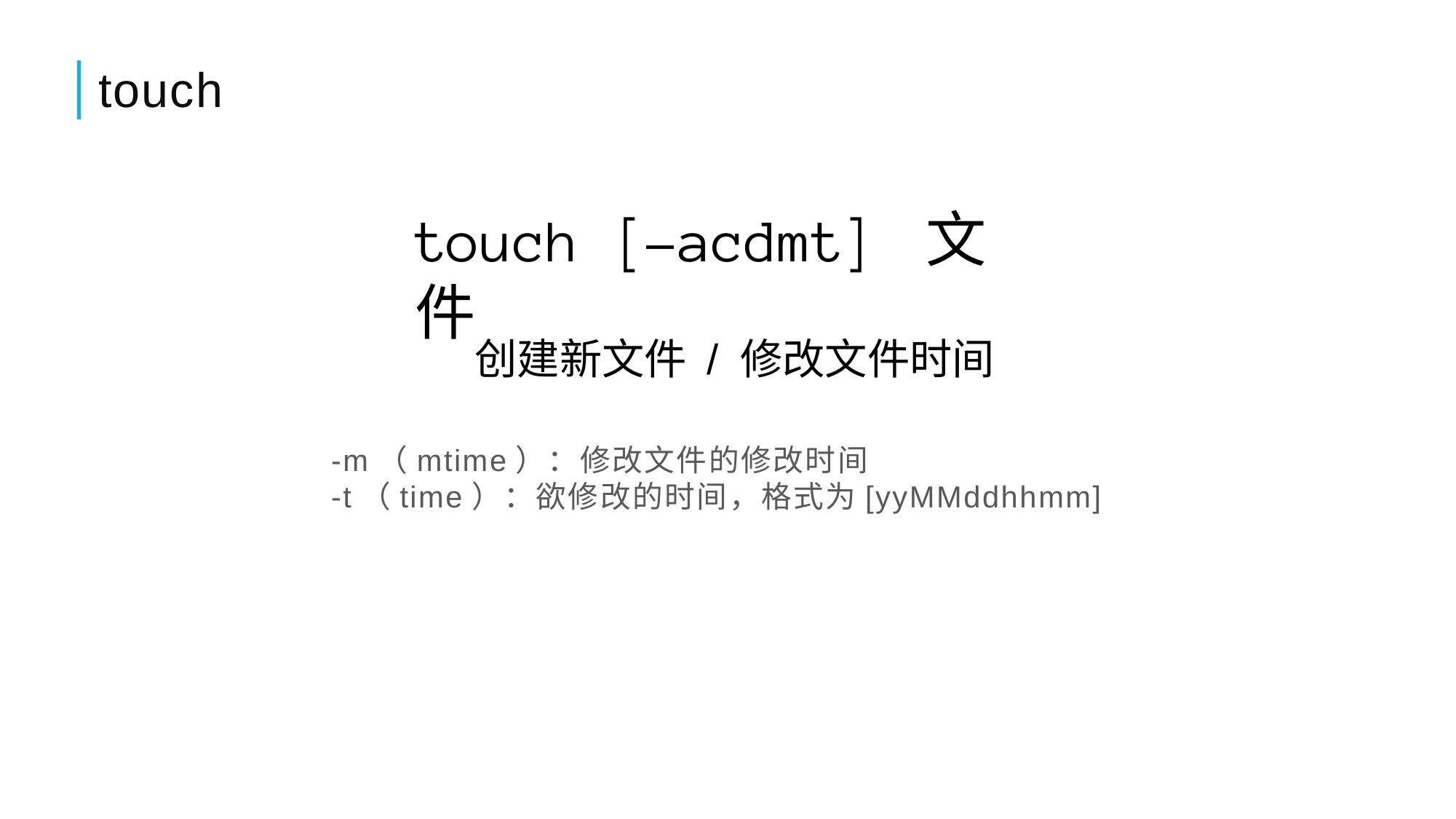

# touch
touch [-acdmt] 文件
创建新文件 / 修改文件时间
-m（mtime）：修改文件的修改时间
-t（time）：欲修改的时间，格式为[yyMMddhhmm]